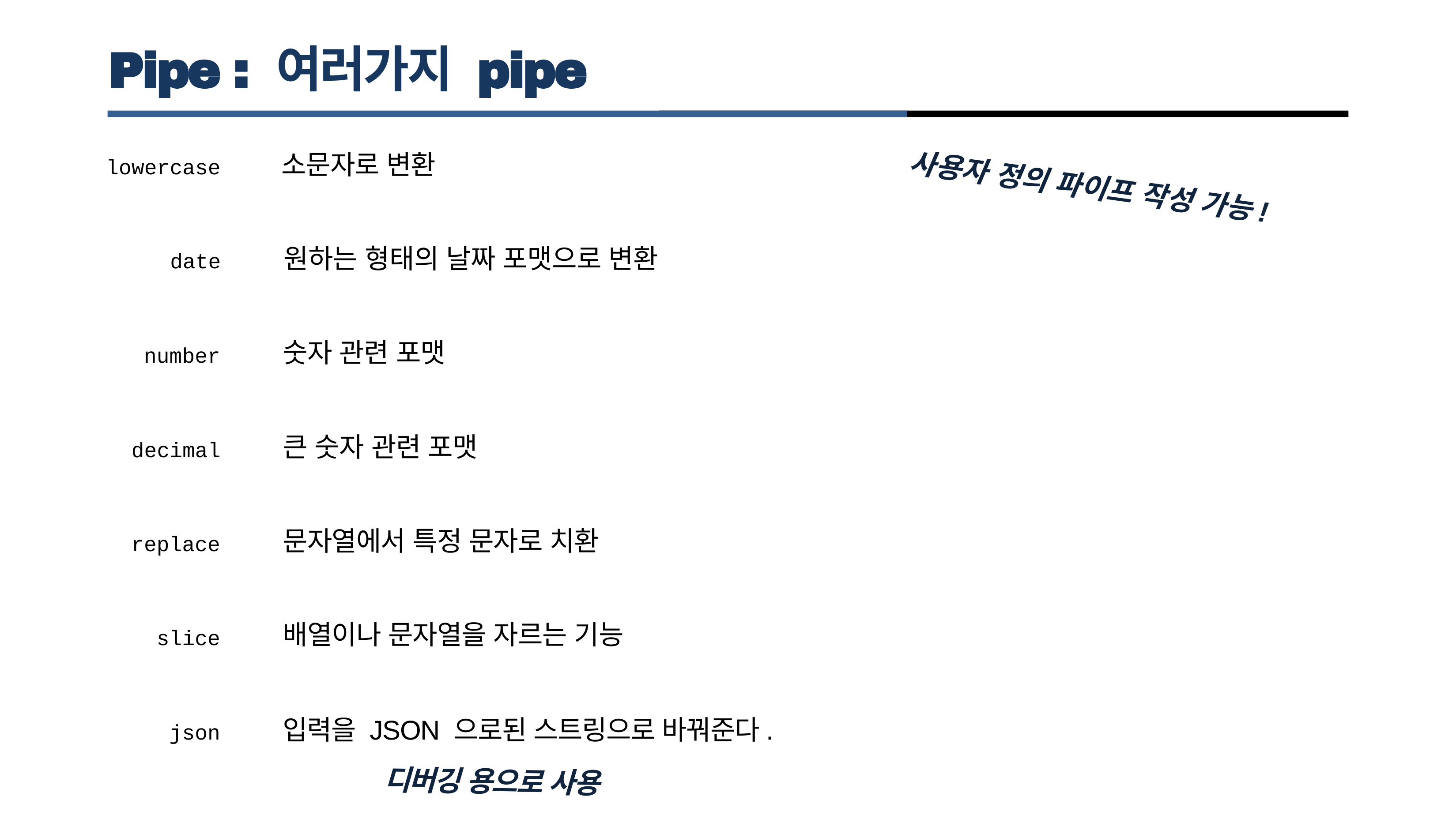

# Pipe : 여러가지 pipe
소문자로 변환
lowercase
사용자 정의 파이프 작성 가능!
원하는 형태의 날짜 포맷으로 변환
date
숫자 관련 포맷
number
큰 숫자 관련 포맷
decimal
문자열에서 특정 문자로 치환
replace
배열이나 문자열을 자르는 기능
slice
입력을 JSON 으로된 스트링으로 바꿔준다.
json
디버깅 용으로 사용